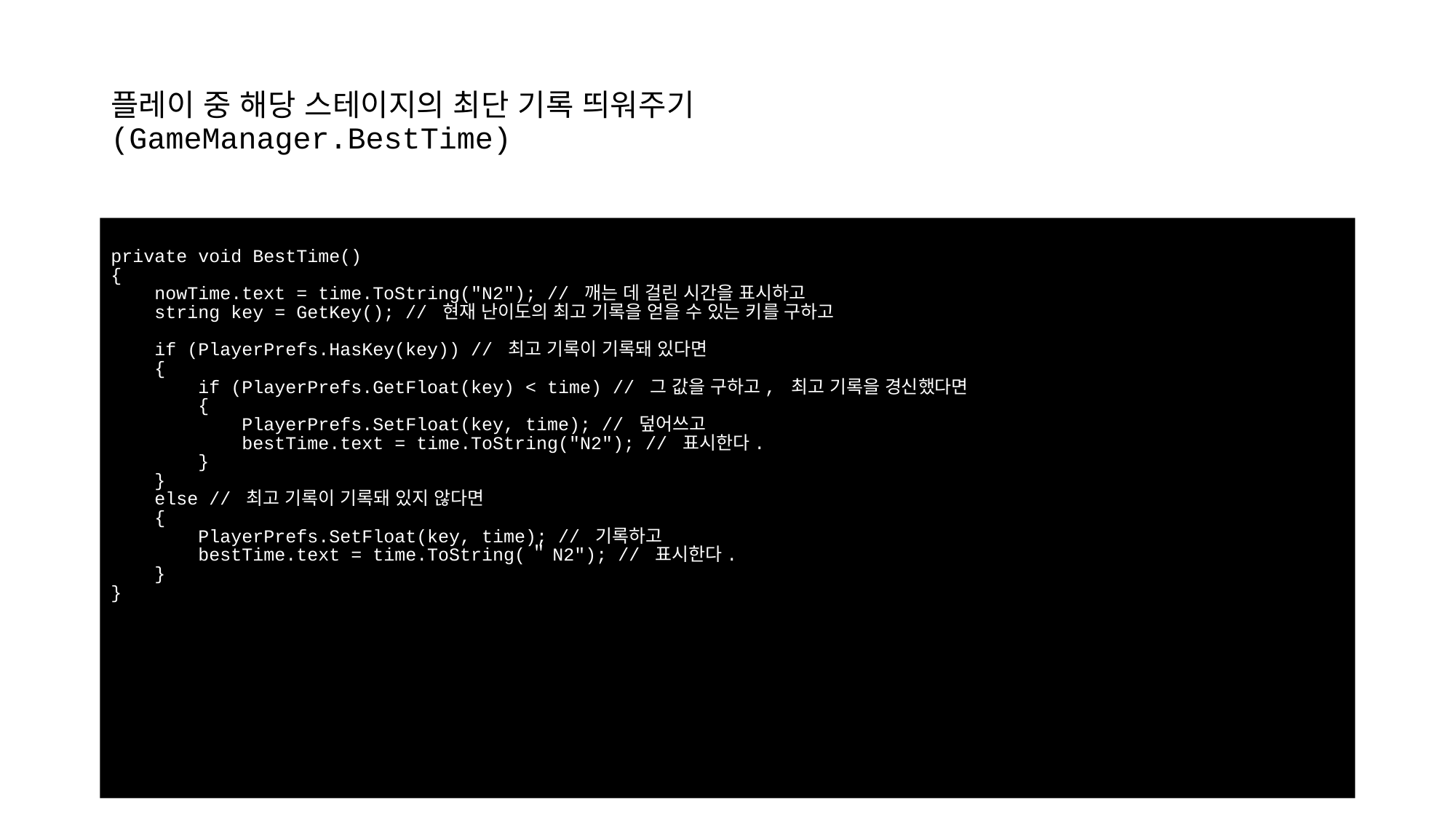

# 플레이 중 해당 스테이지의 최단 기록 띄워주기 (GameManager.BestTime)

private void BestTime()
{
    nowTime.text = time.ToString("N2"); // 깨는 데 걸린 시간을 표시하고
    string key = GetKey(); // 현재 난이도의 최고 기록을 얻을 수 있는 키를 구하고

    if (PlayerPrefs.HasKey(key)) // 최고 기록이 기록돼 있다면
    {
        if (PlayerPrefs.GetFloat(key) < time) // 그 값을 구하고, 최고 기록을 경신했다면
        {
            PlayerPrefs.SetFloat(key, time); // 덮어쓰고
            bestTime.text = time.ToString("N2"); // 표시한다.
        }
    }
    else // 최고 기록이 기록돼 있지 않다면
    {
        PlayerPrefs.SetFloat(key, time); // 기록하고
        bestTime.text = time.ToString(＂N2"); // 표시한다.
    }
}